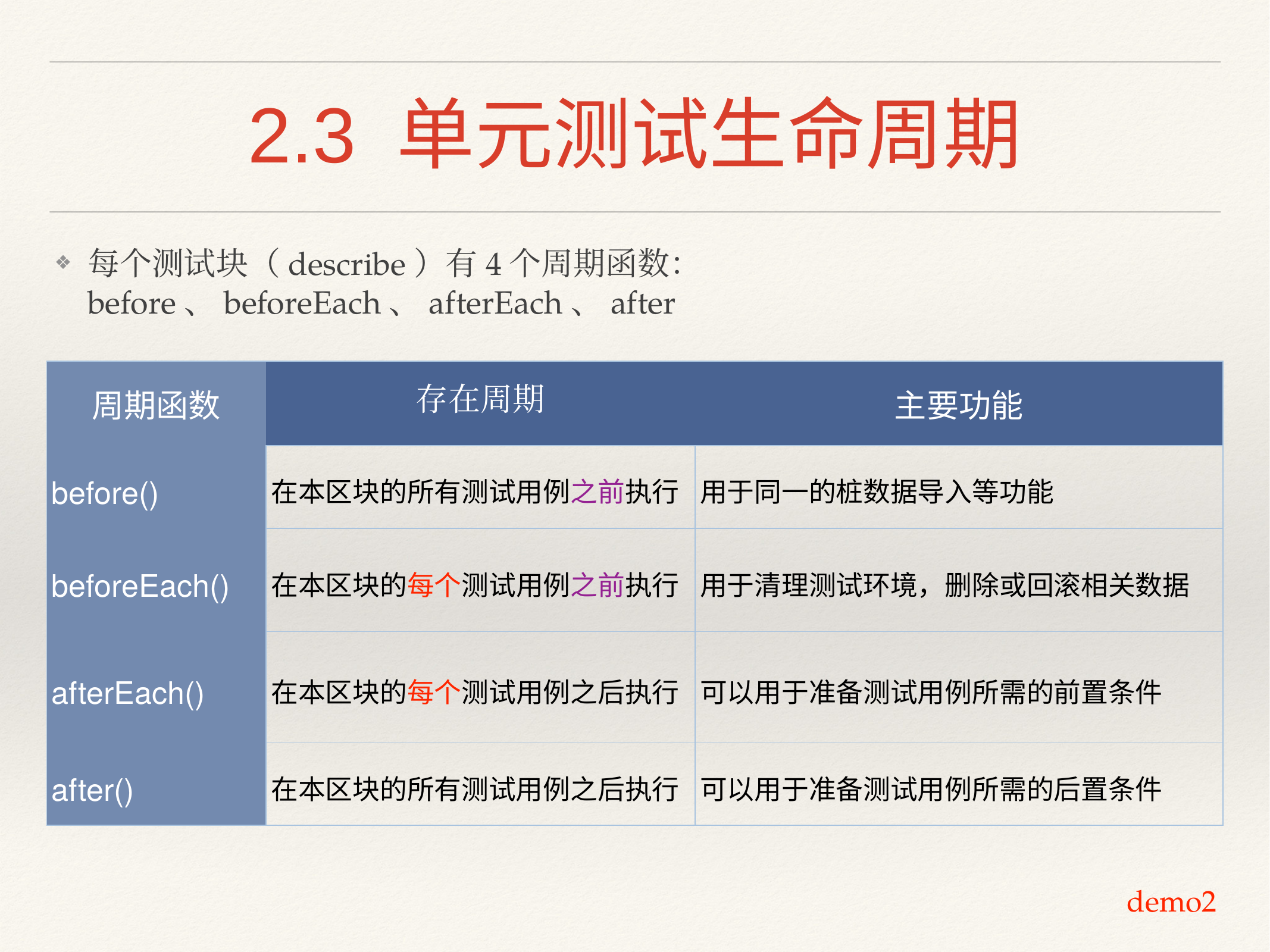

# 2.3 单元测试生命周期
每个测试块（describe）有4个周期函数：before、beforeEach、afterEach、after
| 周期函数 | 存在周期 | 主要功能 |
| --- | --- | --- |
| before() | 在本区块的所有测试用例之前执行 | 用于同一的桩数据导入等功能 |
| beforeEach() | 在本区块的每个测试用例之前执行 | 用于清理测试环境，删除或回滚相关数据 |
| afterEach() | 在本区块的每个测试用例之后执行 | 可以用于准备测试用例所需的前置条件 |
| after() | 在本区块的所有测试用例之后执行 | 可以用于准备测试用例所需的后置条件 |
demo2